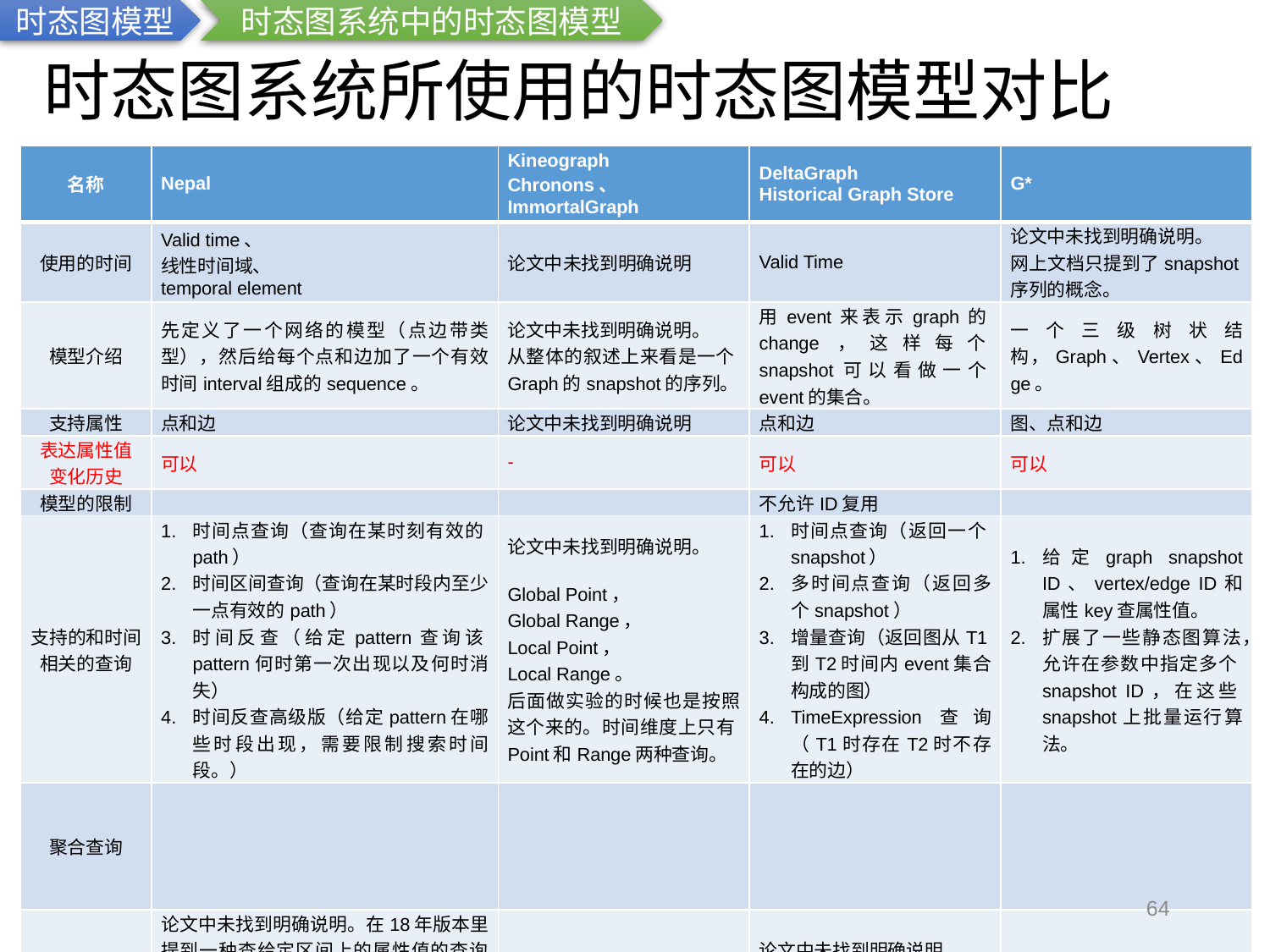

时态图模型
时态图系统中的时态图模型
# 时态图系统所使用的时态图模型对比
| 名称 | Nepal | Kineograph Chronons、 ImmortalGraph | DeltaGraph Historical Graph Store | G\* |
| --- | --- | --- | --- | --- |
| 使用的时间 | Valid time、 线性时间域、 temporal element | 论文中未找到明确说明 | Valid Time | 论文中未找到明确说明。 网上文档只提到了snapshot序列的概念。 |
| 模型介绍 | 先定义了一个网络的模型（点边带类型），然后给每个点和边加了一个有效时间interval组成的sequence。 | 论文中未找到明确说明。 从整体的叙述上来看是一个Graph的snapshot的序列。 | 用event来表示graph的change，这样每个snapshot可以看做一个event的集合。 | 一个三级树状结构，Graph、Vertex、Edge。 |
| 支持属性 | 点和边 | 论文中未找到明确说明 | 点和边 | 图、点和边 |
| 表达属性值 变化历史 | 可以 | - | 可以 | 可以 |
| 模型的限制 |  |  | 不允许ID复用 |  |
| 支持的和时间相关的查询 | 时间点查询（查询在某时刻有效的path） 时间区间查询（查询在某时段内至少一点有效的path） 时间反查（给定pattern查询该pattern何时第一次出现以及何时消失） 时间反查高级版（给定pattern在哪些时段出现，需要限制搜索时间段。） | 论文中未找到明确说明。 Global Point， Global Range， Local Point， Local Range。 后面做实验的时候也是按照这个来的。时间维度上只有Point和Range两种查询。 | 时间点查询（返回一个snapshot） 多时间点查询（返回多个snapshot） 增量查询（返回图从T1到T2时间内event集合构成的图） TimeExpression查询（T1时存在T2时不存在的边） | 给定graph snapshot ID、vertex/edge ID和属性key查属性值。 扩展了一些静态图算法，允许在参数中指定多个snapshot ID，在这些snapshot上批量运行算法。 |
| 聚合查询 |  |  |  |  |
| 查询变化的属性值 | 论文中未找到明确说明。在18年版本里提到一种查给定区间上的属性值的查询，并认为这是时间区间查询的一个特例。（但也只是提了一句）从实现来看是可以支持的。 | 论文中未找到明确说明 从模型推断应该不行。 | 论文中未找到明确说明。 从模型和查询可以推出应该可行。 | 论文中未找到明确说明，但看网上的文档似乎可以。 |
64